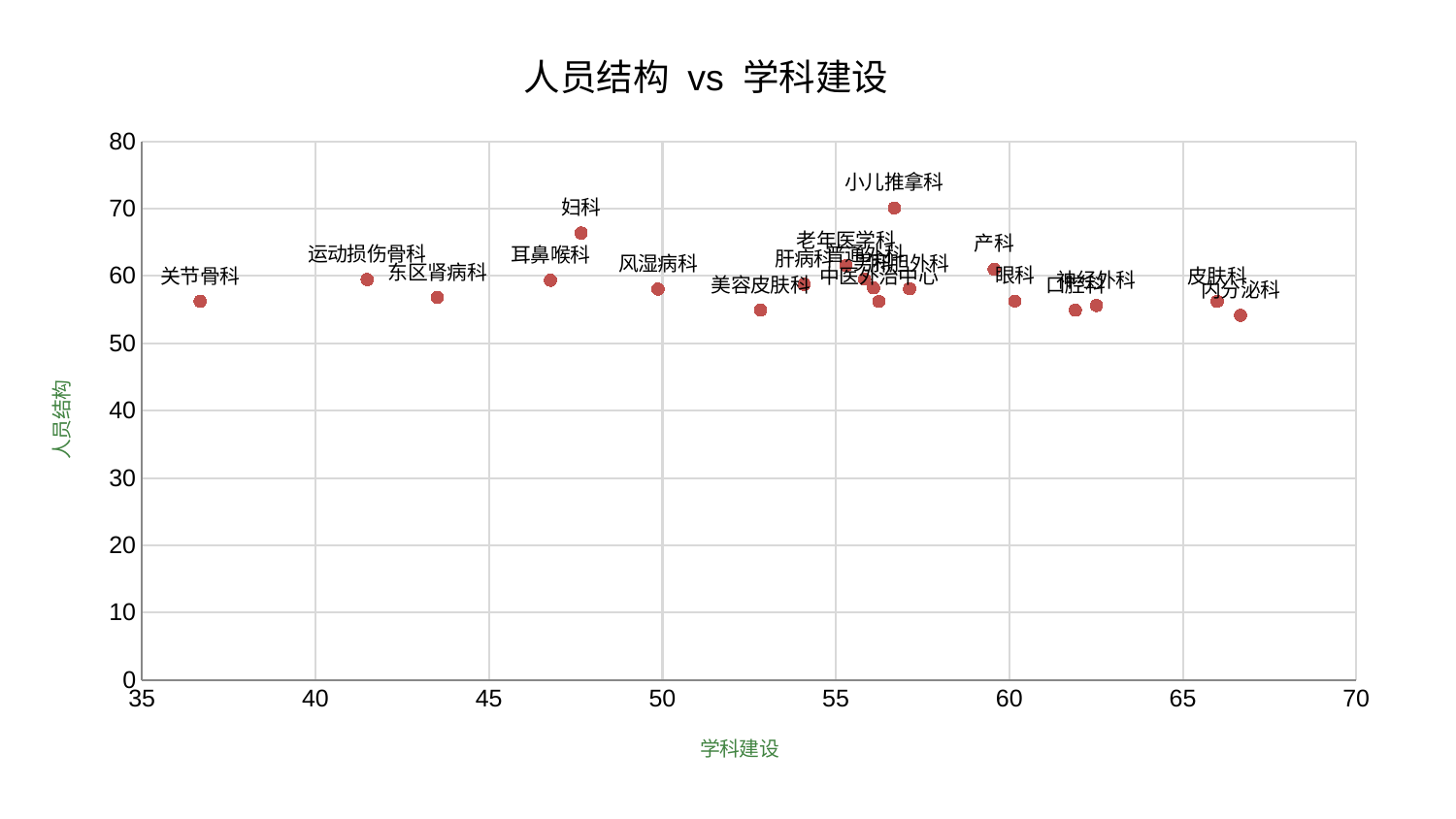

### Chart: 人员结构 vs 学科建设

| Category | 人员结构 |
|---|---|
183